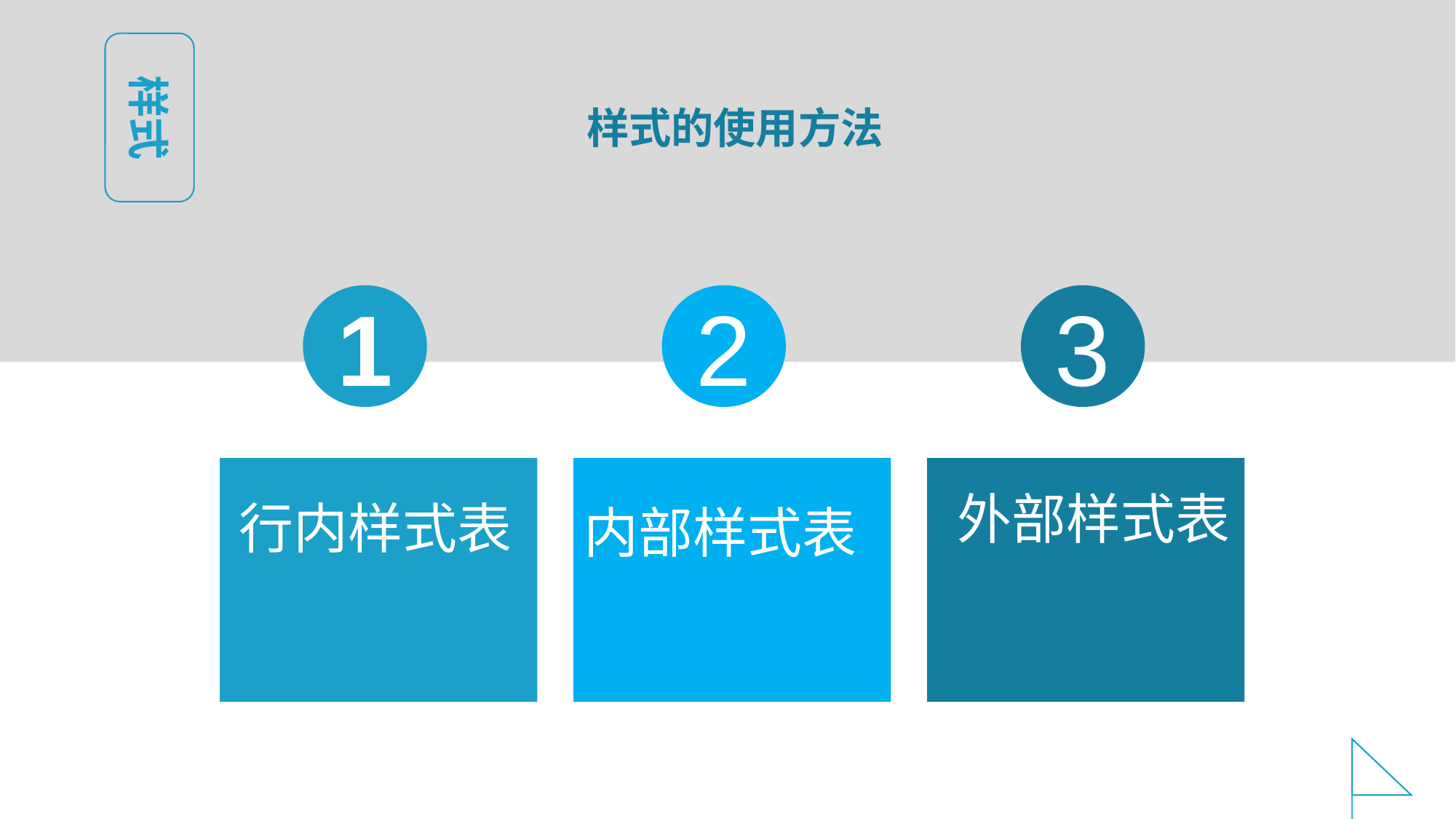

样式
样式的使用方法
1
2
3

外部样式表

行内样式表

内部样式表

一种集合，文字，图像，图表，图片，声音，动画等多种元素的表达方式
10